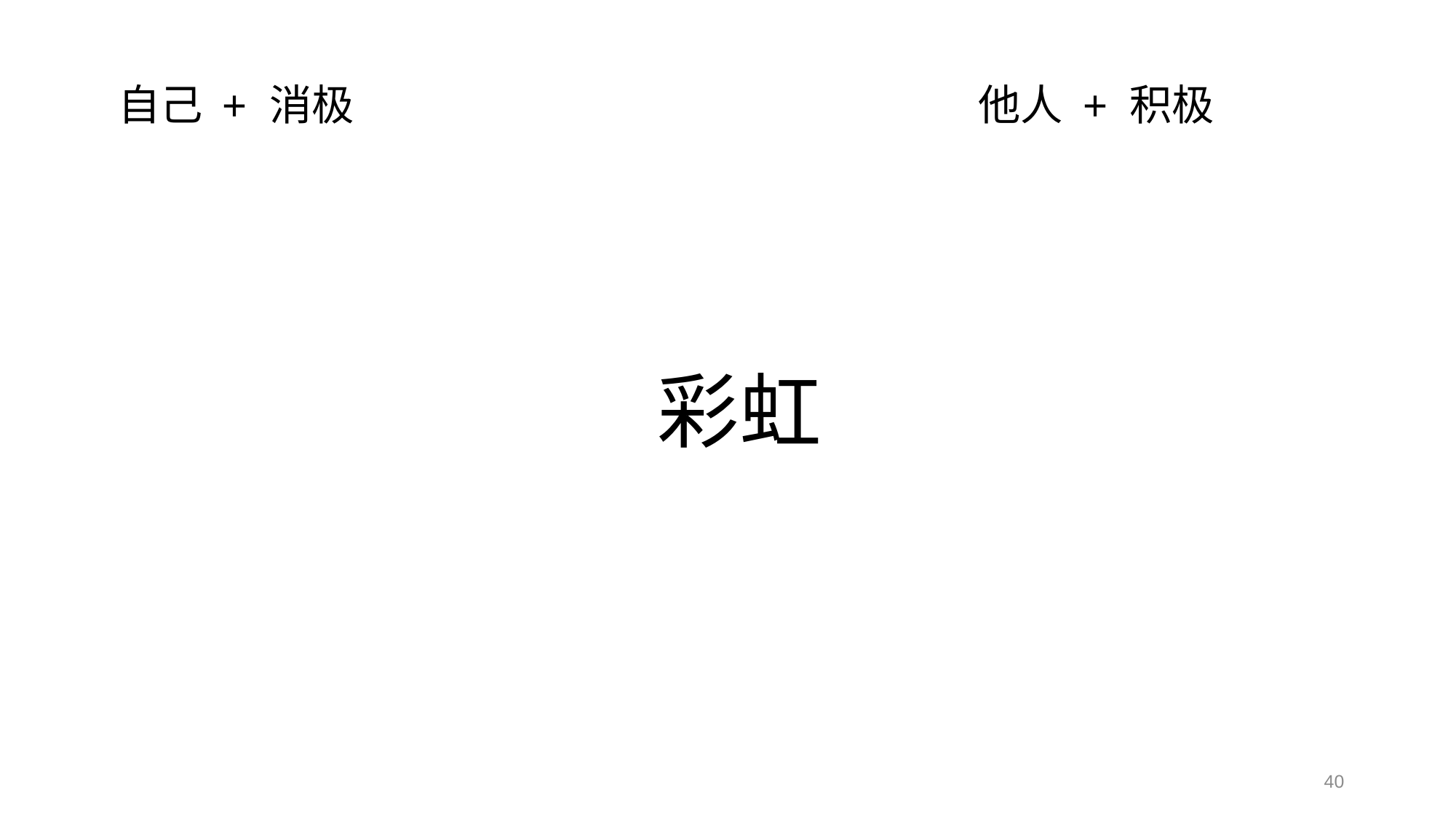

自己 + 消极                                                                  他人 + 积极
彩虹
40